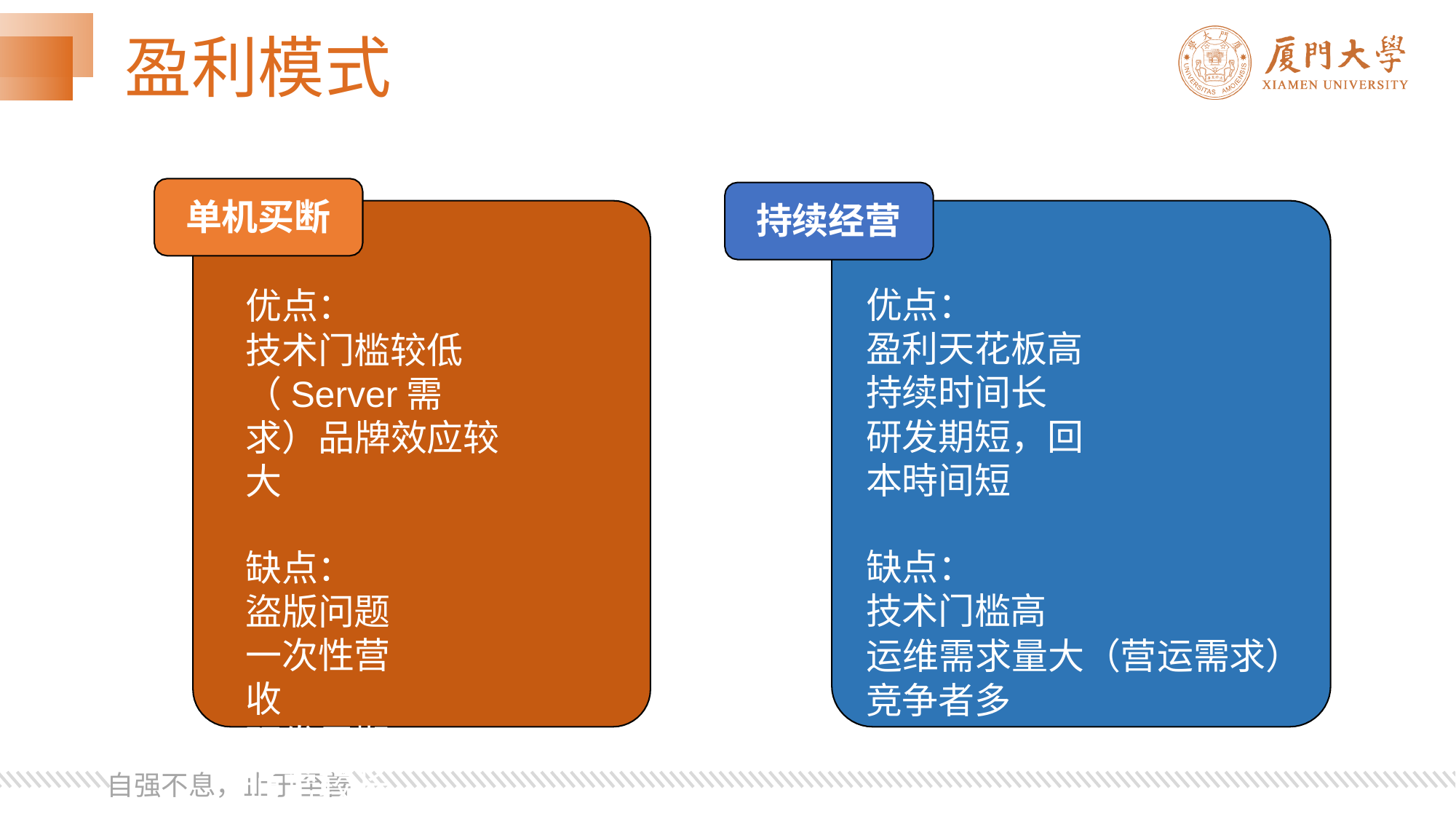

# 盈利模式

单机买断
持续经营
优点：
盈利天花板高持续时间长
研发期短，回本時间短
缺点：
技术门槛高
运维需求量大（营运需求）竞争者多
优点：
技术门槛较低
（Server需求）品牌效应较大
缺点： 盜版问题
一次性营收
研发周期通常较长